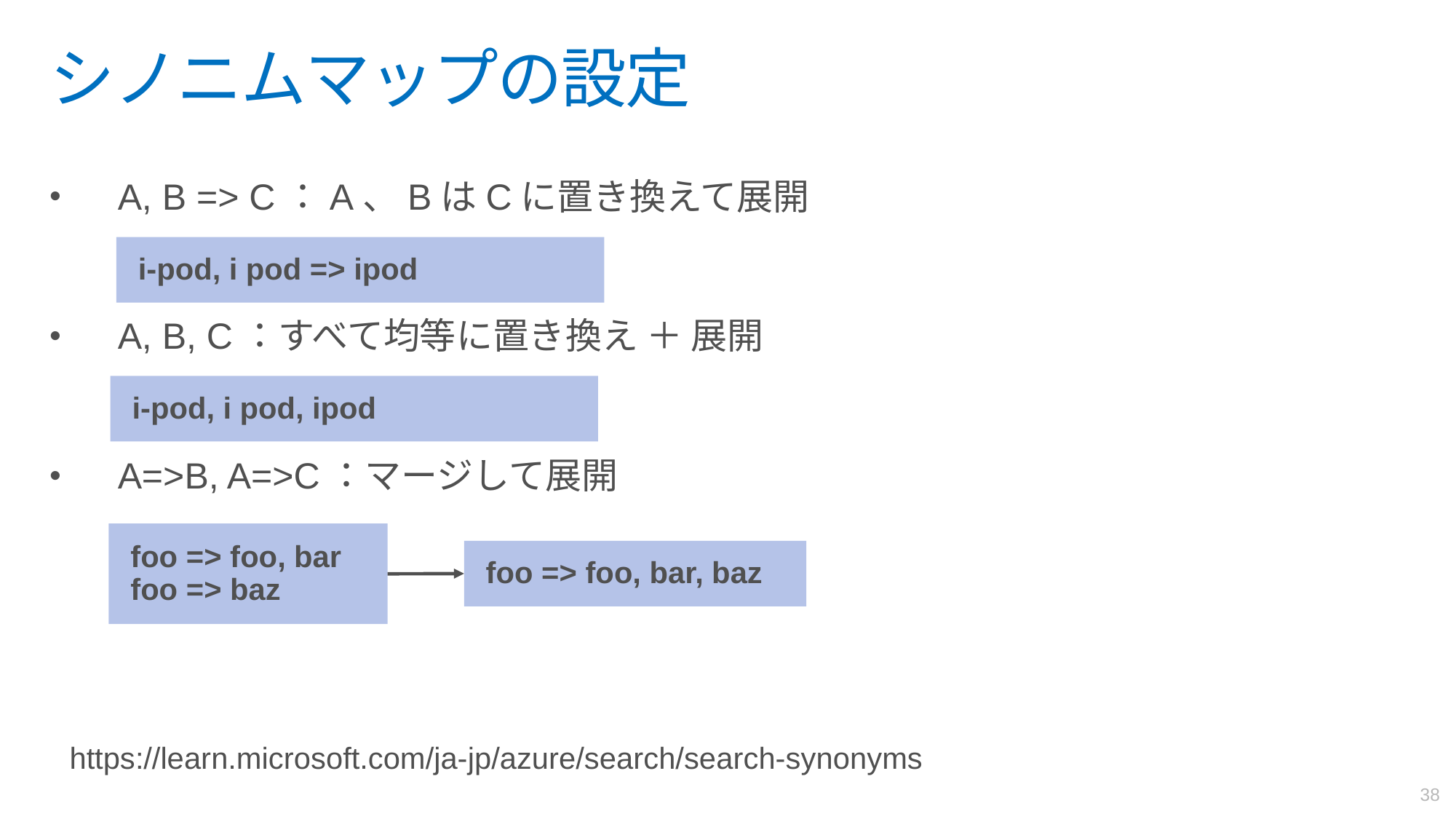

# シノニムマップの設定
A, B => C：A、BはCに置き換えて展開

A, B, C：すべて均等に置き換え ＋ 展開

A=>B, A=>C：マージして展開
i-pod, i pod => ipod
i-pod, i pod, ipod
foo => foo, bar
foo => baz
foo => foo, bar, baz
https://learn.microsoft.com/ja-jp/azure/search/search-synonyms
38